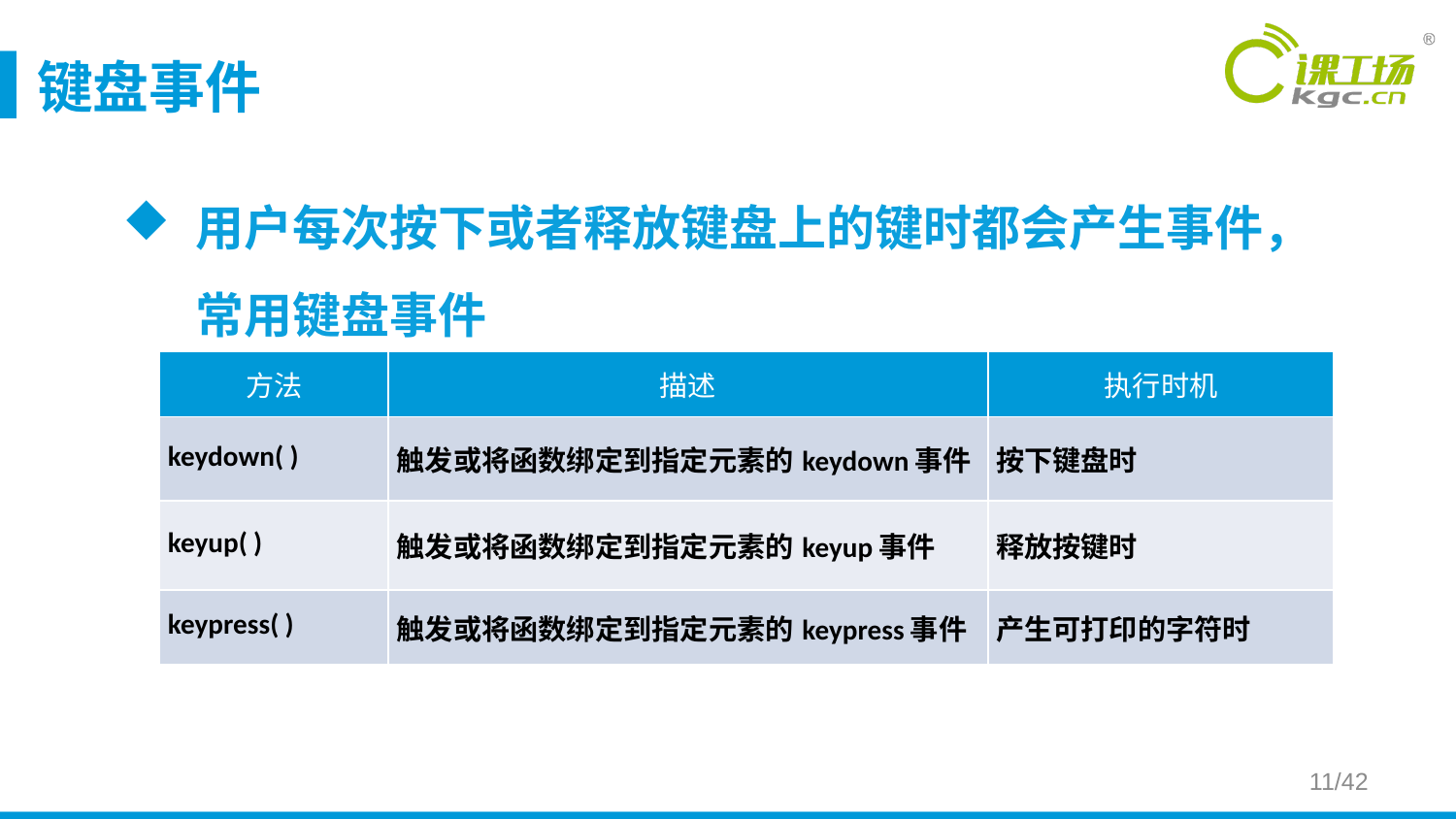

# 键盘事件
用户每次按下或者释放键盘上的键时都会产生事件，常用键盘事件
| 方法 | 描述 | 执行时机 |
| --- | --- | --- |
| keydown( ) | 触发或将函数绑定到指定元素的keydown事件 | 按下键盘时 |
| keyup( ) | 触发或将函数绑定到指定元素的keyup事件 | 释放按键时 |
| keypress( ) | 触发或将函数绑定到指定元素的keypress事件 | 产生可打印的字符时 |
11/42